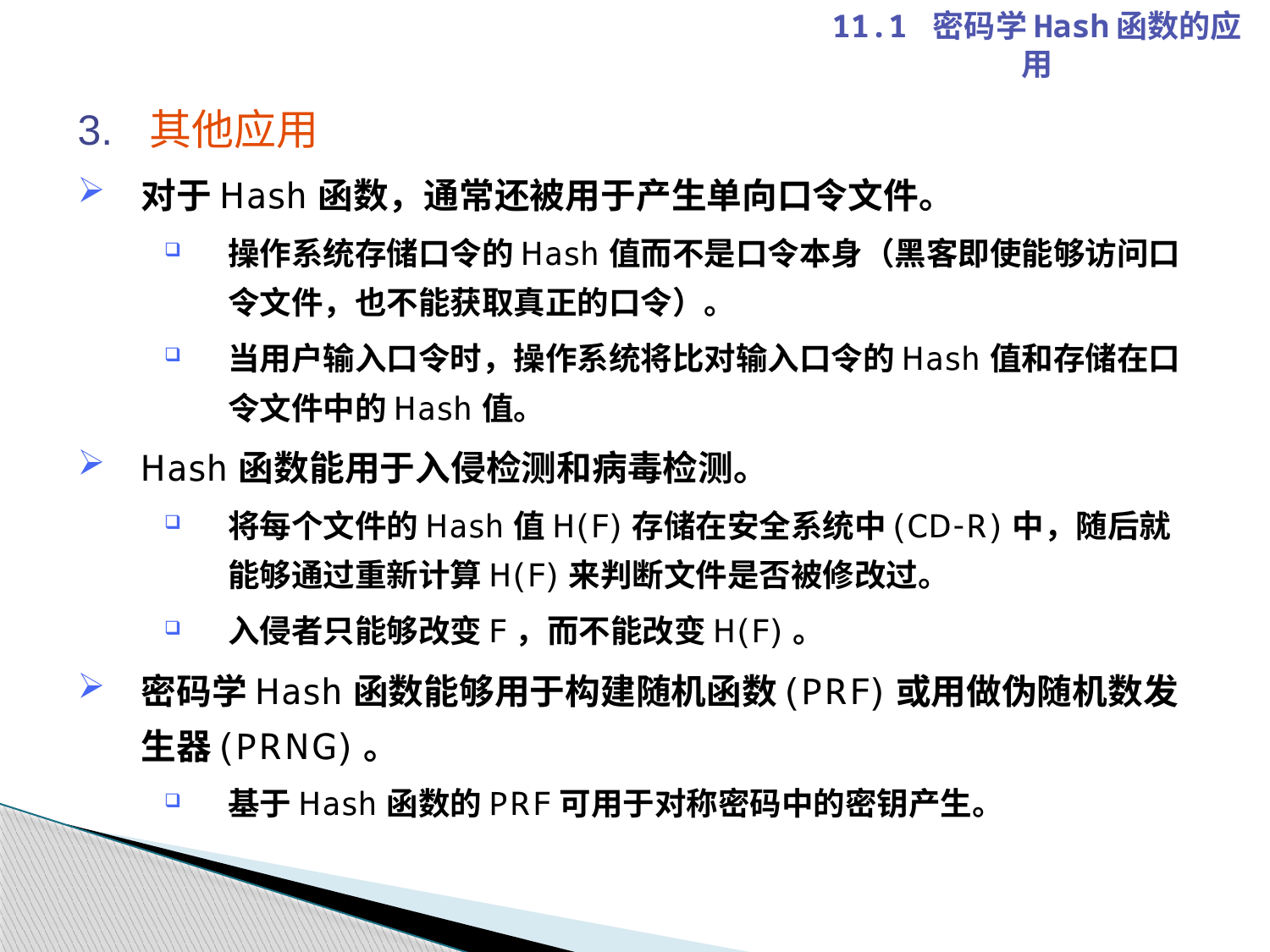

11.1 密码学Hash函数的应用
其他应用
对于Hash函数，通常还被用于产生单向口令文件。
操作系统存储口令的Hash值而不是口令本身（黑客即使能够访问口令文件，也不能获取真正的口令）。
当用户输入口令时，操作系统将比对输入口令的Hash值和存储在口令文件中的Hash值。
Hash函数能用于入侵检测和病毒检测。
将每个文件的Hash值H(F)存储在安全系统中(CD-R)中，随后就能够通过重新计算H(F)来判断文件是否被修改过。
入侵者只能够改变F，而不能改变H(F)。
密码学Hash函数能够用于构建随机函数(PRF)或用做伪随机数发生器(PRNG)。
基于Hash函数的PRF可用于对称密码中的密钥产生。